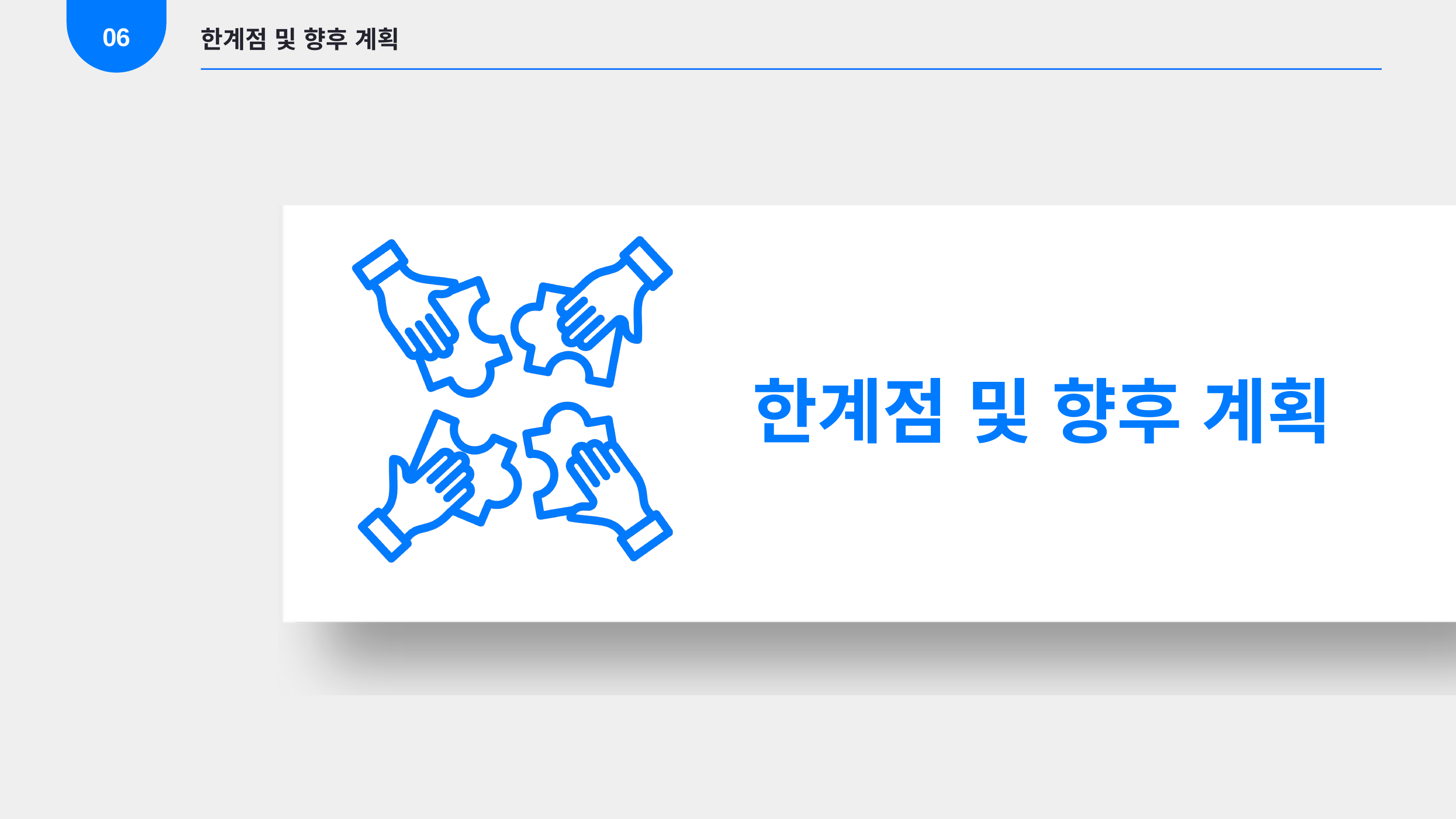

06
한계점 및 향후 계획

한계점 및 향후 계획